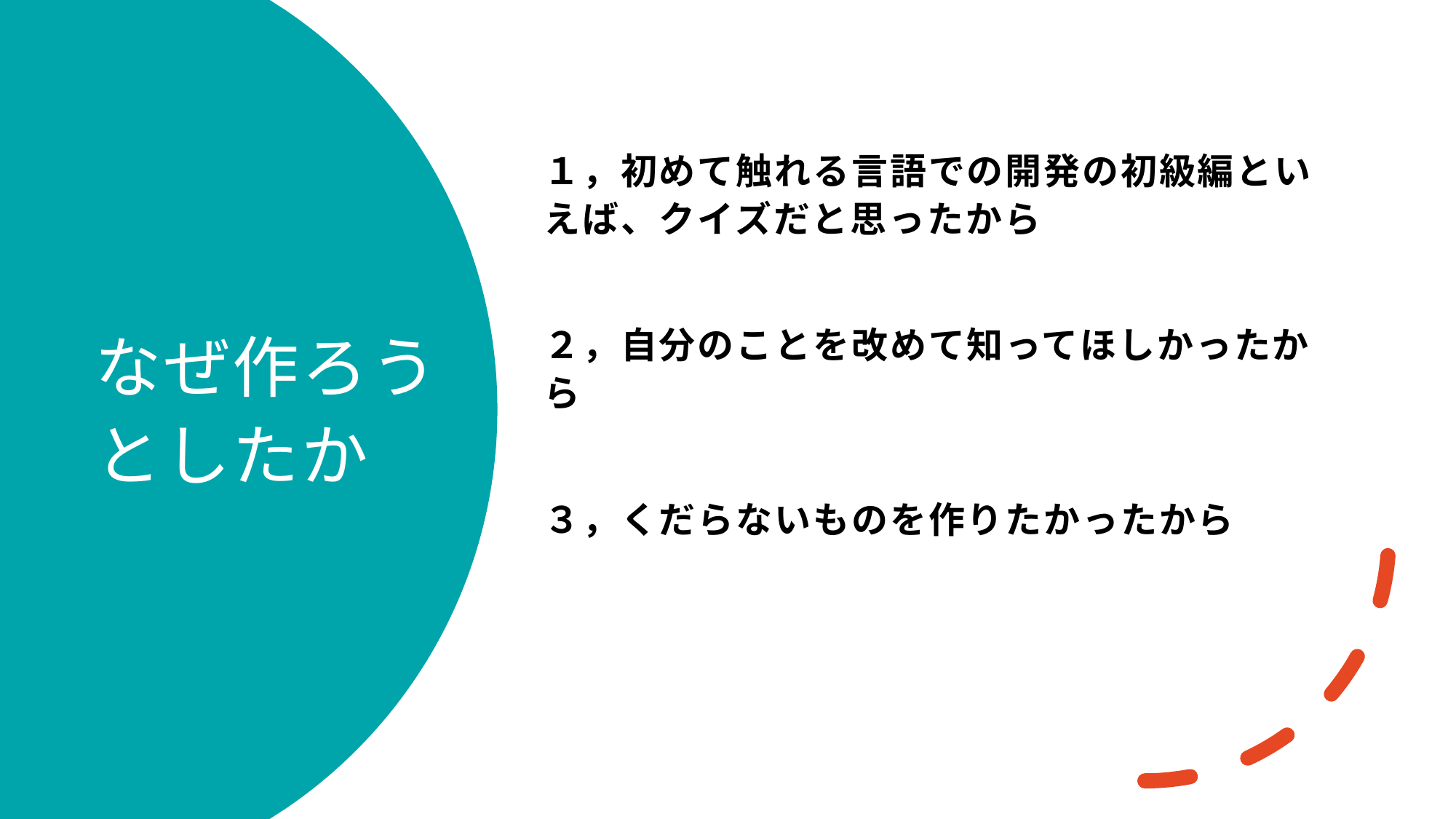

１，初めて触れる言語での開発の初級編といえば、クイズだと思ったから

２，自分のことを改めて知ってほしかったから

３，くだらないものを作りたかったから

# なぜ作ろうとしたか